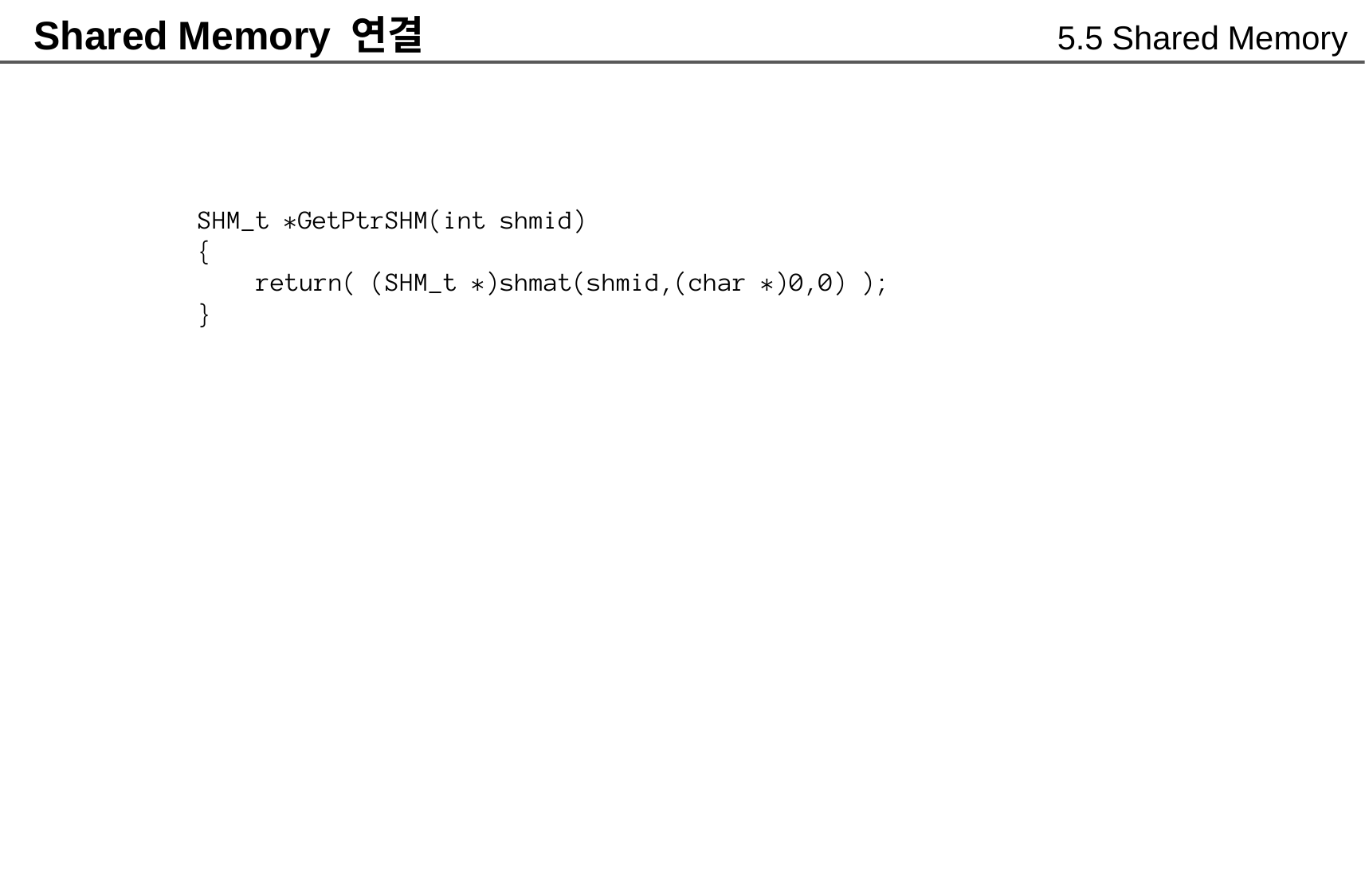

Shared Memory 연결
5.5 Shared Memory

SHM_t  *GetPtrSHM(int  shmid)
{
	return(  (SHM_t  *)shmat(shmid,(char  *)0,0)  );
}